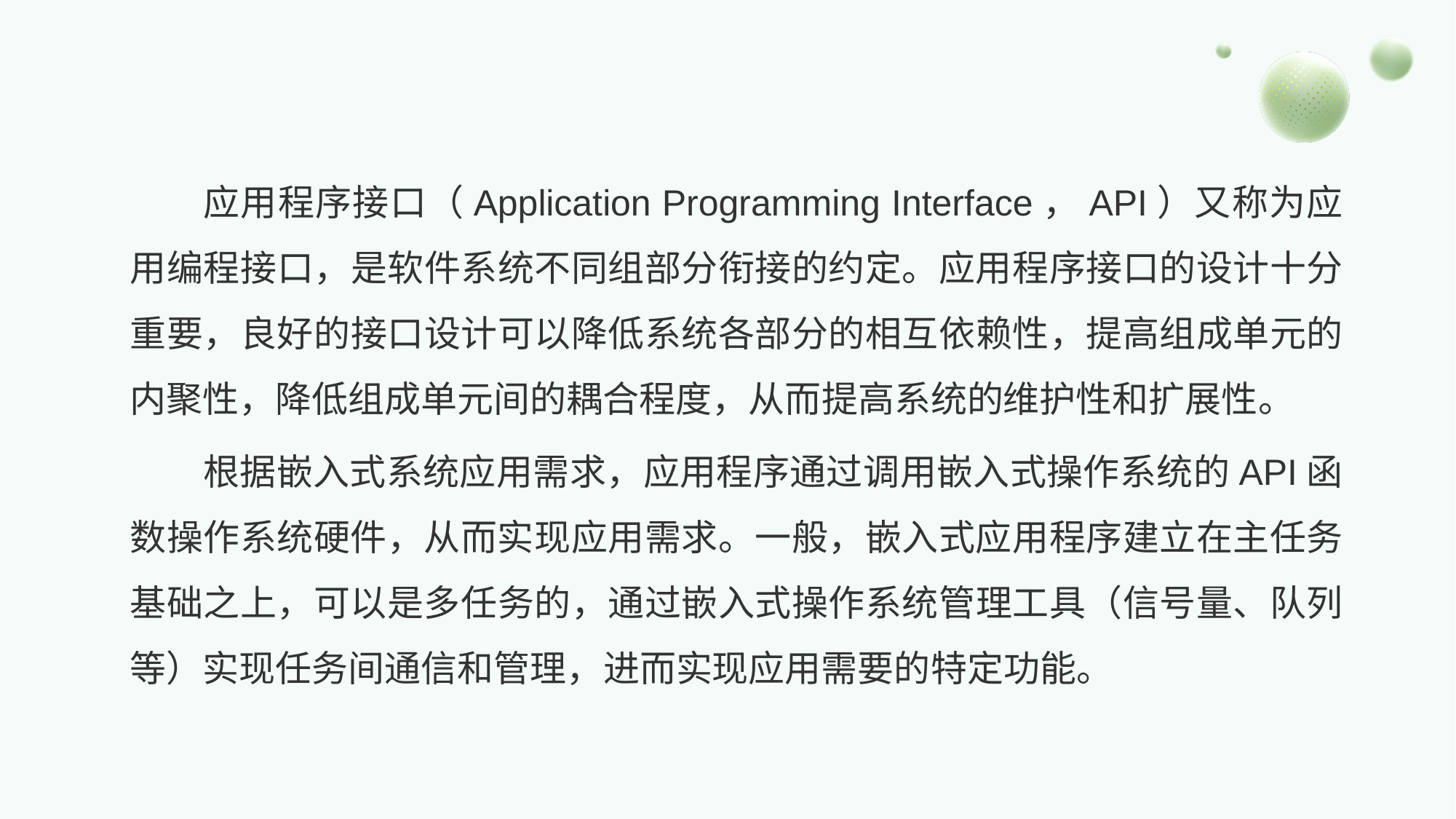

应用程序接口（Application Programming Interface，API）又称为应用编程接口，是软件系统不同组部分衔接的约定。应用程序接口的设计十分重要，良好的接口设计可以降低系统各部分的相互依赖性，提高组成单元的内聚性，降低组成单元间的耦合程度，从而提高系统的维护性和扩展性。
根据嵌入式系统应用需求，应用程序通过调用嵌入式操作系统的API函数操作系统硬件，从而实现应用需求。一般，嵌入式应用程序建立在主任务基础之上，可以是多任务的，通过嵌入式操作系统管理工具（信号量、队列等）实现任务间通信和管理，进而实现应用需要的特定功能。